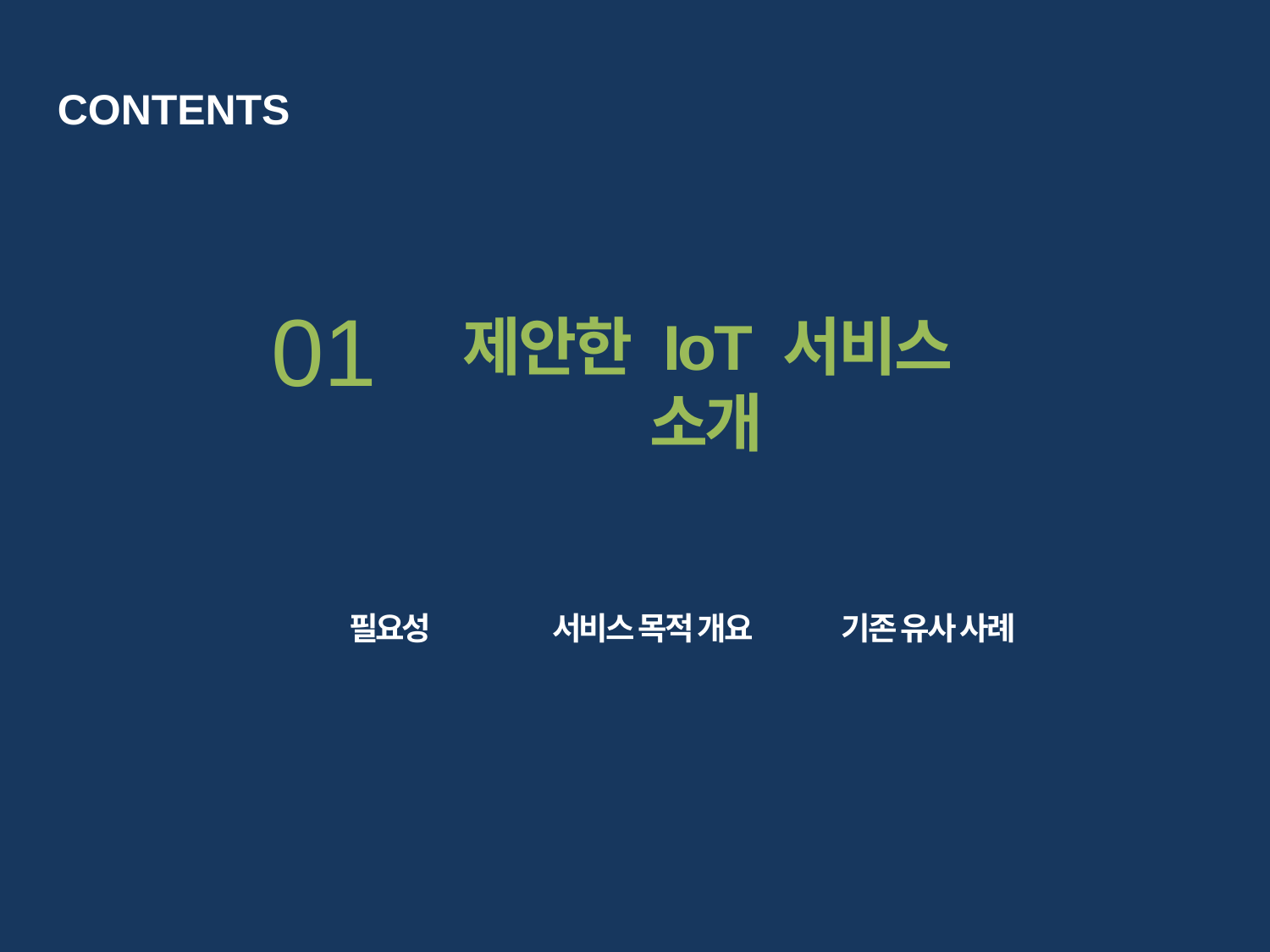

CONTENTS
01
제안한 IoT 서비스 소개
필요성
서비스 목적 개요
 기존 유사 사례